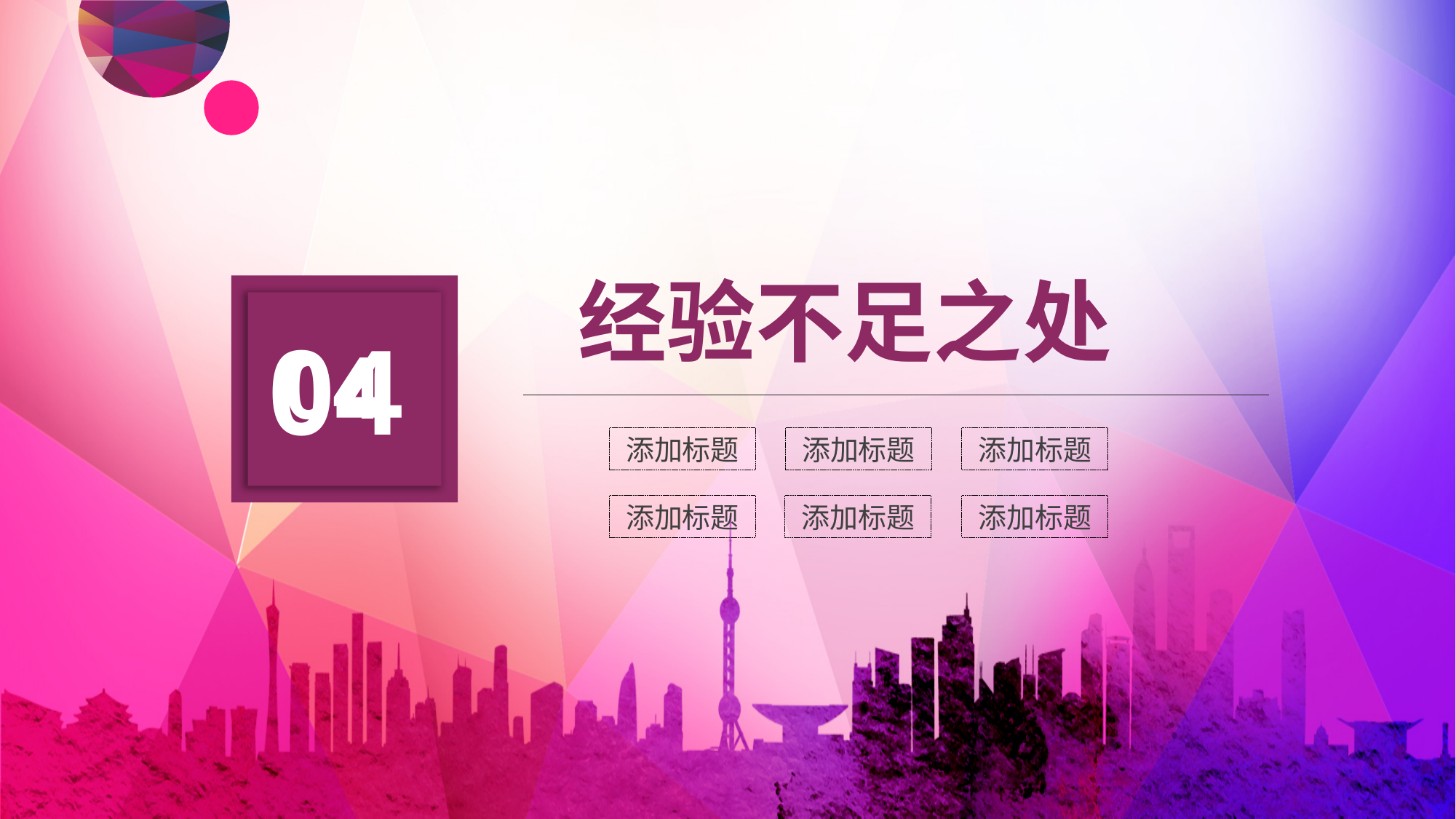

经验不足之处

04
04
添加标题
添加标题
添加标题
添加标题
添加标题
添加标题